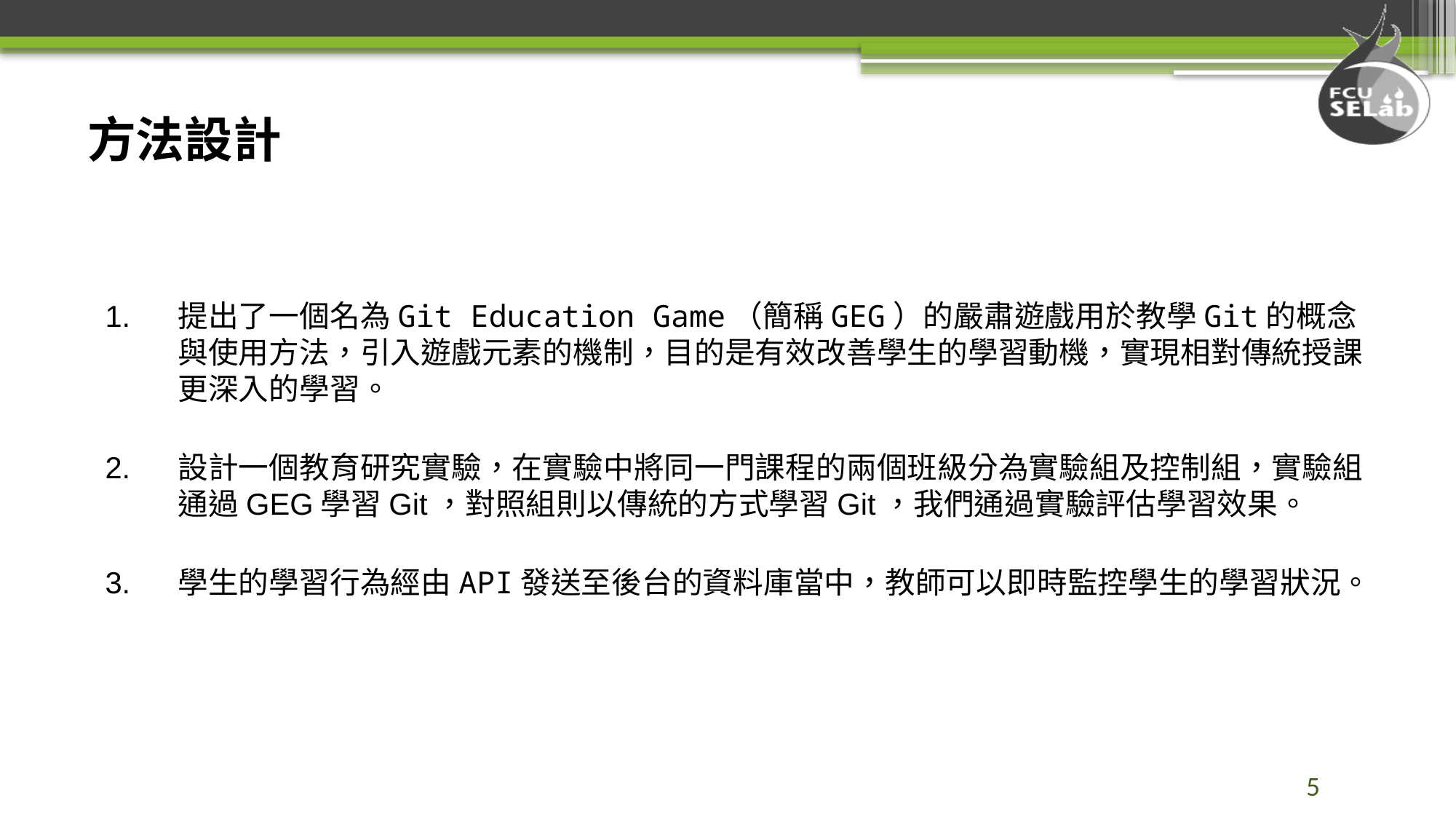

# 方法設計

提出了一個名為Git Education Game（簡稱GEG）的嚴肅遊戲用於教學Git的概念與使用方法，引入遊戲元素的機制，目的是有效改善學生的學習動機，實現相對傳統授課更深入的學習。

設計一個教育研究實驗，在實驗中將同一門課程的兩個班級分為實驗組及控制組，實驗組通過GEG學習Git，對照組則以傳統的方式學習Git，我們通過實驗評估學習效果。

學生的學習行為經由API發送至後台的資料庫當中，教師可以即時監控學生的學習狀況。

5